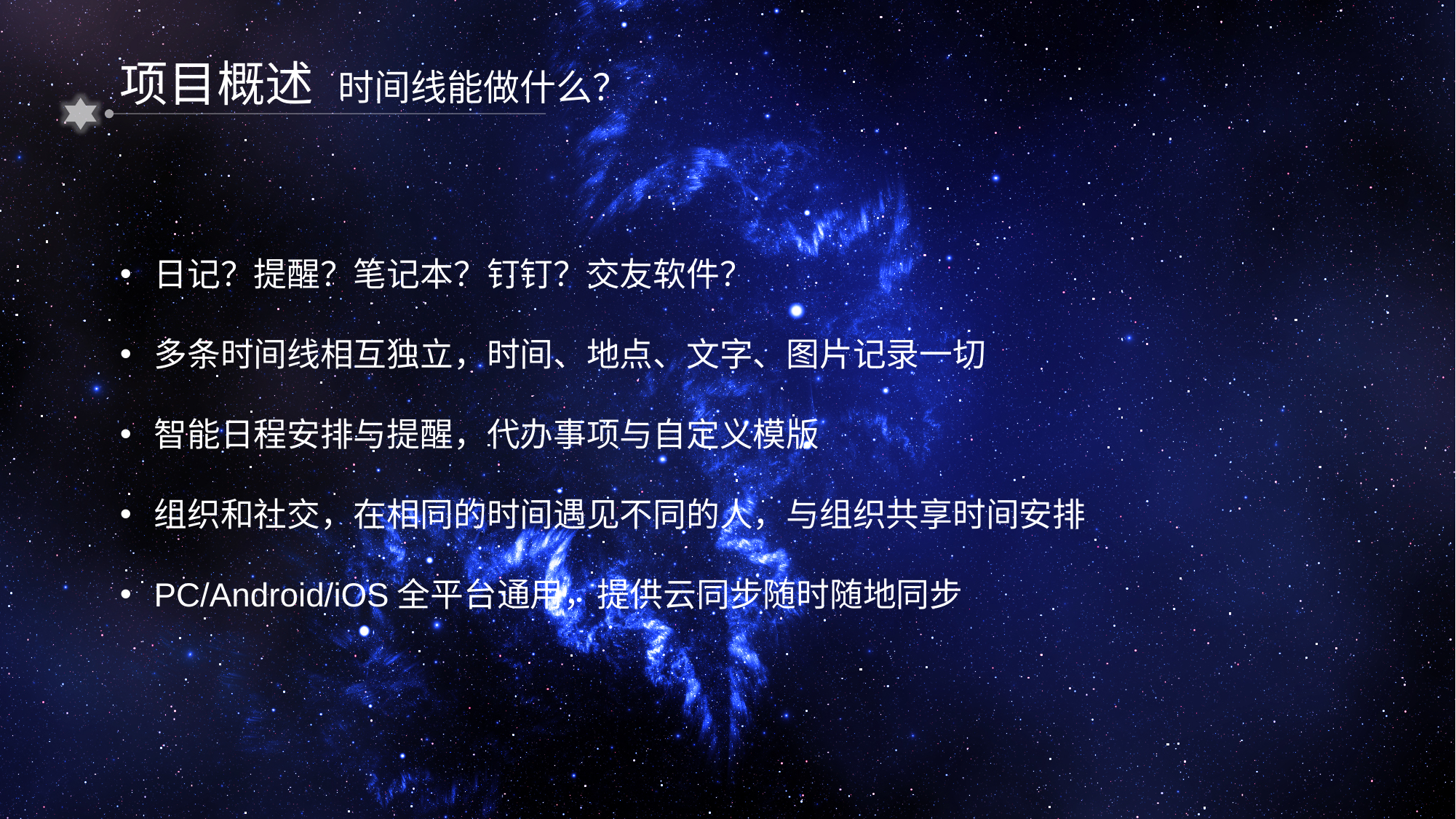

项目概述
时间线能做什么？
日记？提醒？笔记本？钉钉？交友软件？
多条时间线相互独立，时间、地点、文字、图片记录一切
智能日程安排与提醒，代办事项与自定义模版
组织和社交，在相同的时间遇见不同的人，与组织共享时间安排
PC/Android/iOS全平台通用，提供云同步随时随地同步